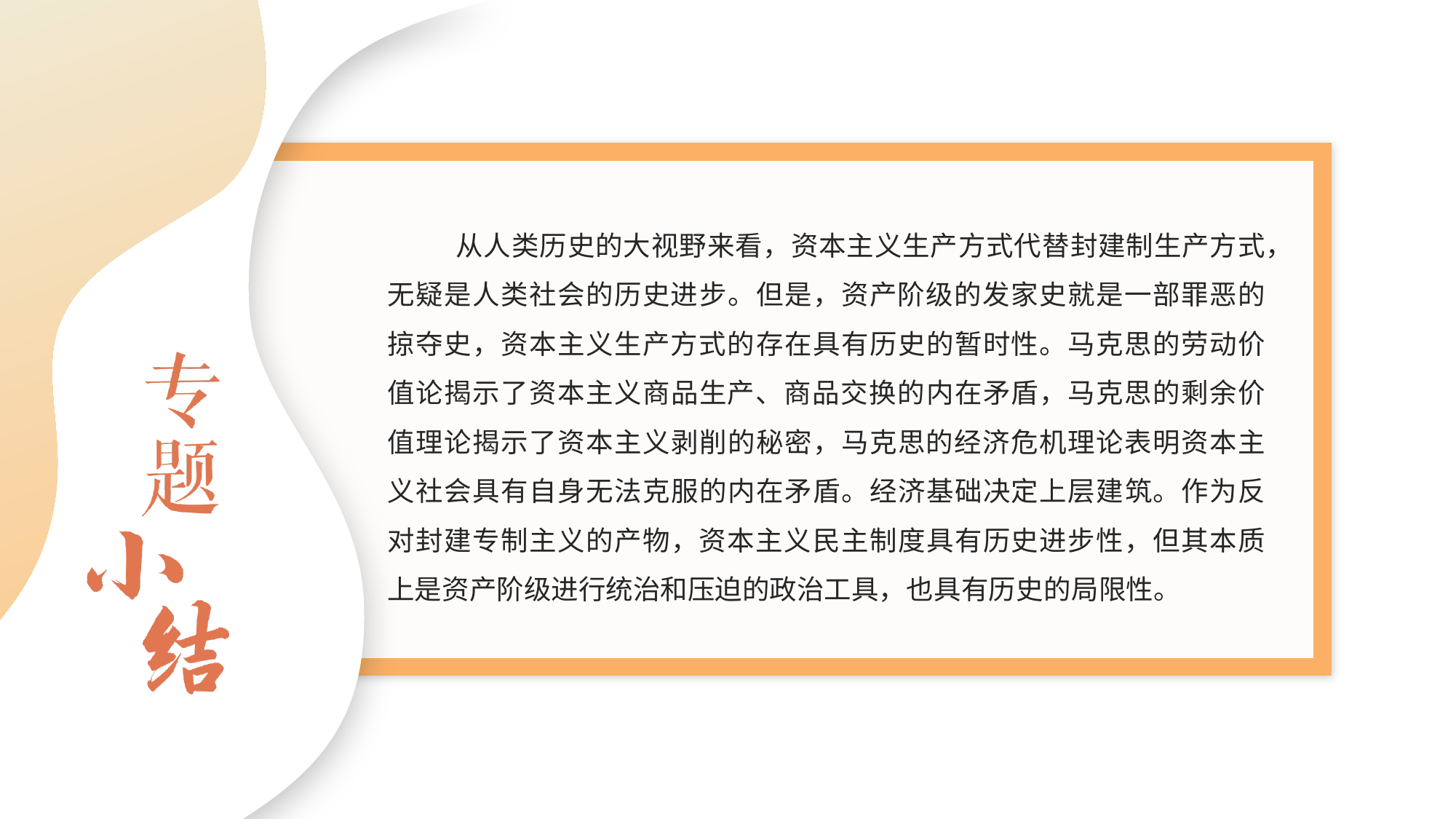

从人类历史的大视野来看，资本主义生产方式代替封建制生产方式，无疑是人类社会的历史进步。但是，资产阶级的发家史就是一部罪恶的掠夺史，资本主义生产方式的存在具有历史的暂时性。马克思的劳动价值论揭示了资本主义商品生产、商品交换的内在矛盾，马克思的剩余价值理论揭示了资本主义剥削的秘密，马克思的经济危机理论表明资本主义社会具有自身无法克服的内在矛盾。经济基础决定上层建筑。作为反对封建专制主义的产物，资本主义民主制度具有历史进步性，但其本质上是资产阶级进行统治和压迫的政治工具，也具有历史的局限性。